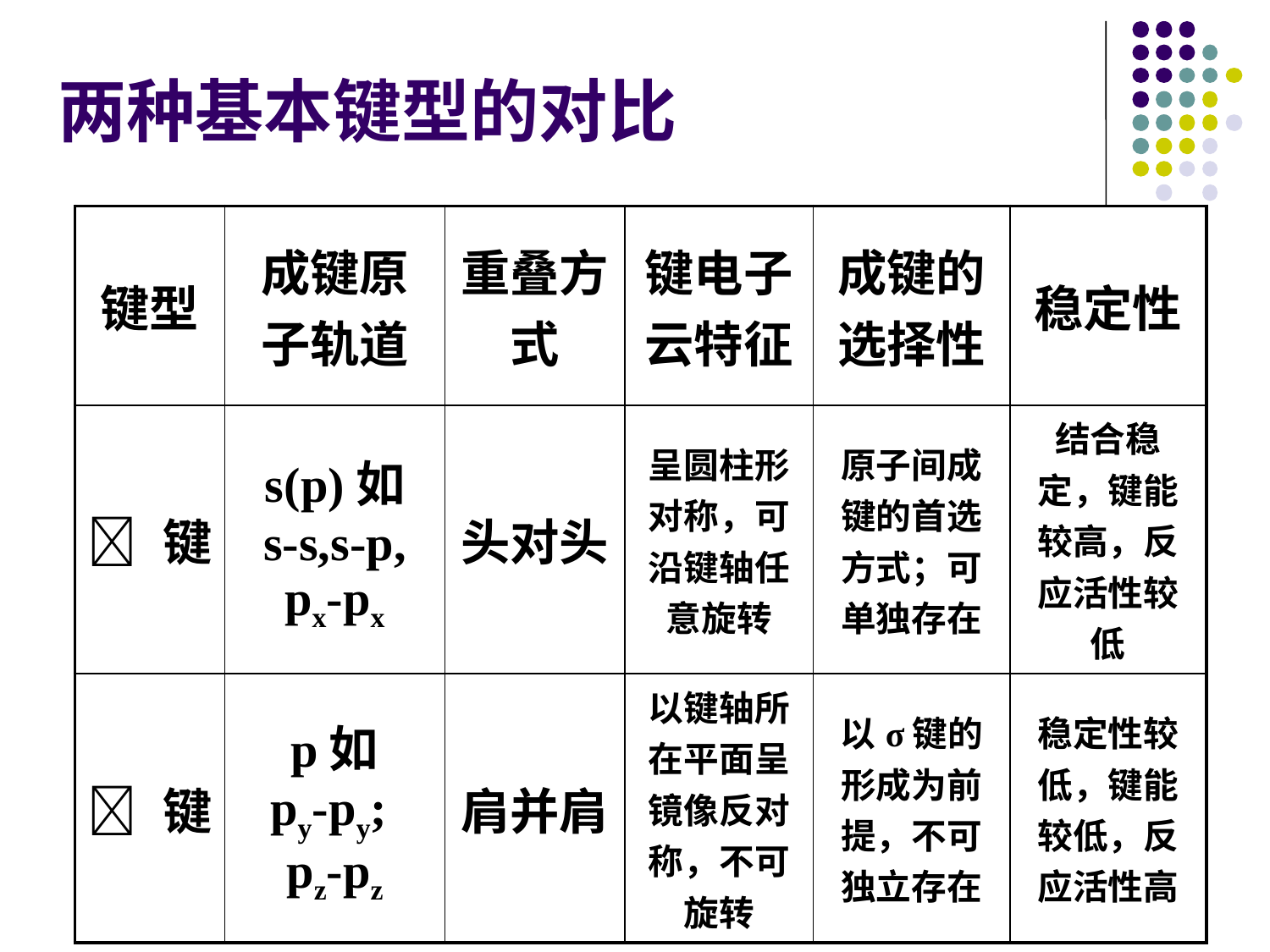

# 两种基本键型的对比
| 键型 | 成键原子轨道 | 重叠方式 | 键电子 云特征 | 成键的选择性 | 稳定性 |
| --- | --- | --- | --- | --- | --- |
| σ 键 | s(p)如 s-s,s-p, px-px | 头对头 | 呈圆柱形对称，可沿键轴任意旋转 | 原子间成键的首选方式；可单独存在 | 结合稳定，键能较高，反应活性较低 |
| π 键 | p如 py-py; pz-pz | 肩并肩 | 以键轴所在平面呈镜像反对称，不可旋转 | 以σ键的形成为前提，不可独立存在 | 稳定性较低，键能较低，反应活性高 |